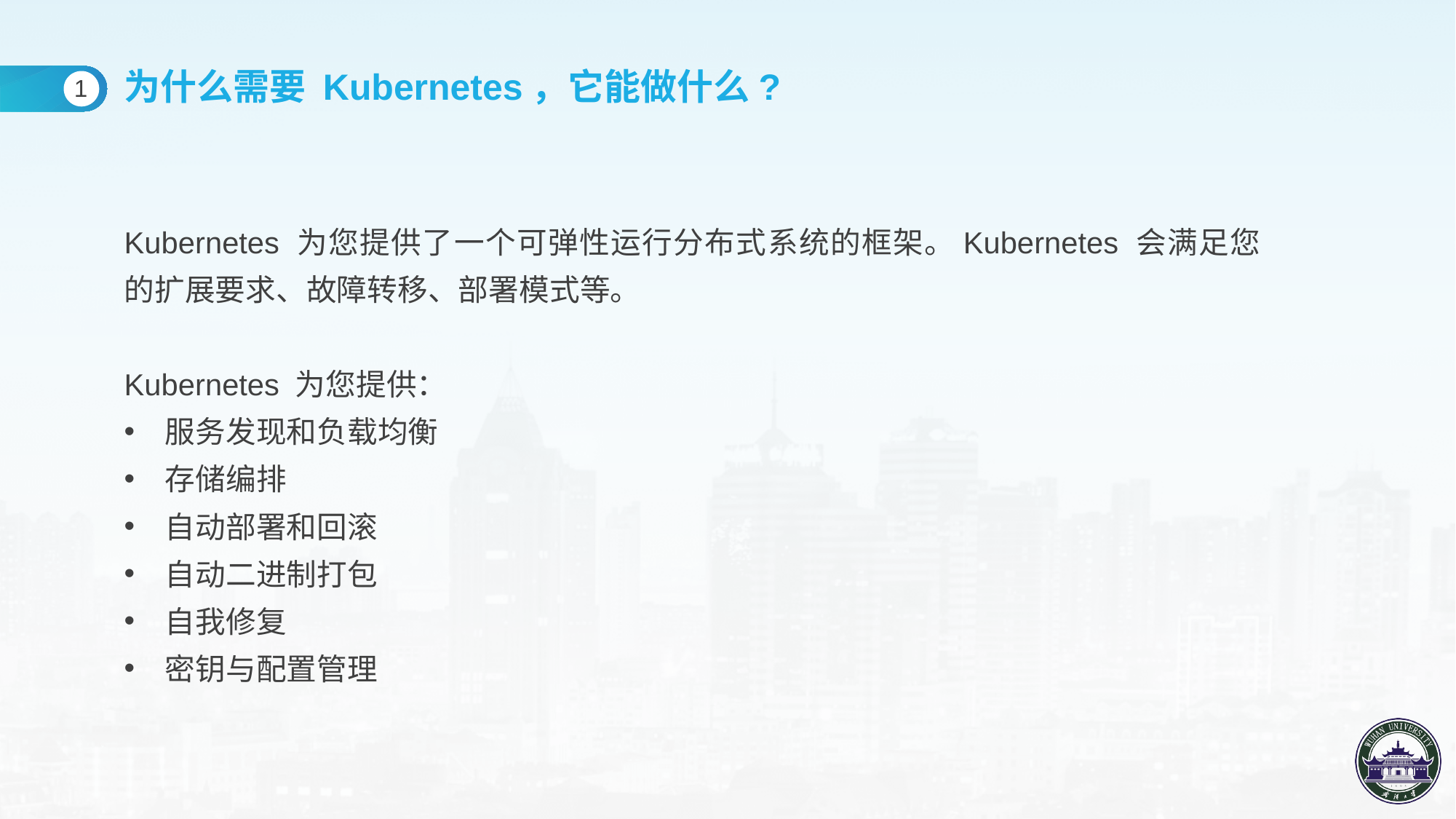

为什么需要 Kubernetes，它能做什么?
1
Kubernetes 为您提供了一个可弹性运行分布式系统的框架。Kubernetes 会满足您的扩展要求、故障转移、部署模式等。

Kubernetes 为您提供：
服务发现和负载均衡
存储编排
自动部署和回滚
自动二进制打包
自我修复
密钥与配置管理